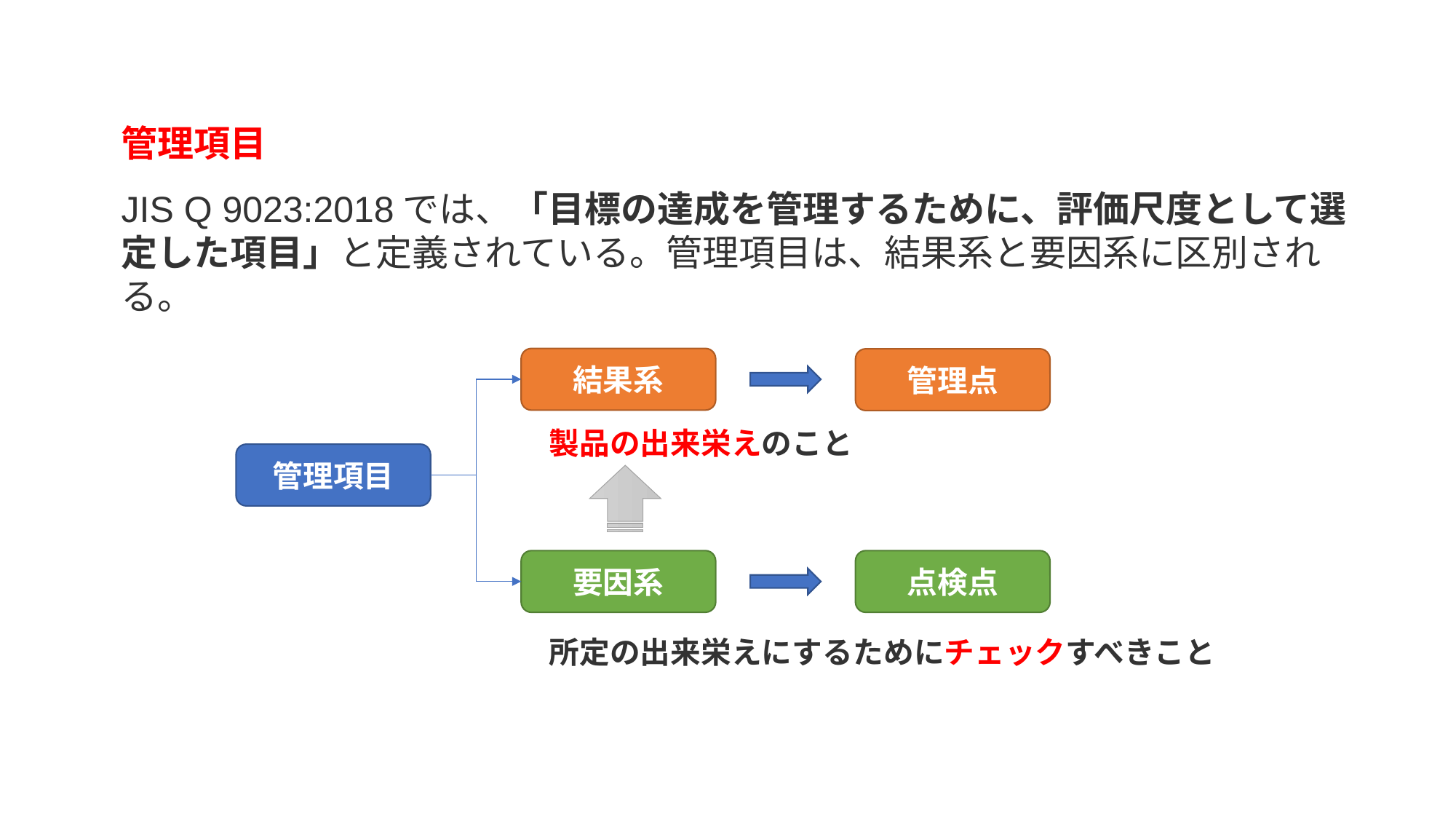

管理項目

JIS Q 9023:2018では、「目標の達成を管理するために、評価尺度として選定した項目」と定義されている。管理項目は、結果系と要因系に区別される。
結果系
管理点

製品の出来栄えのこと
管理項目

要因系
点検点

所定の出来栄えにするためにチェックすべきこと